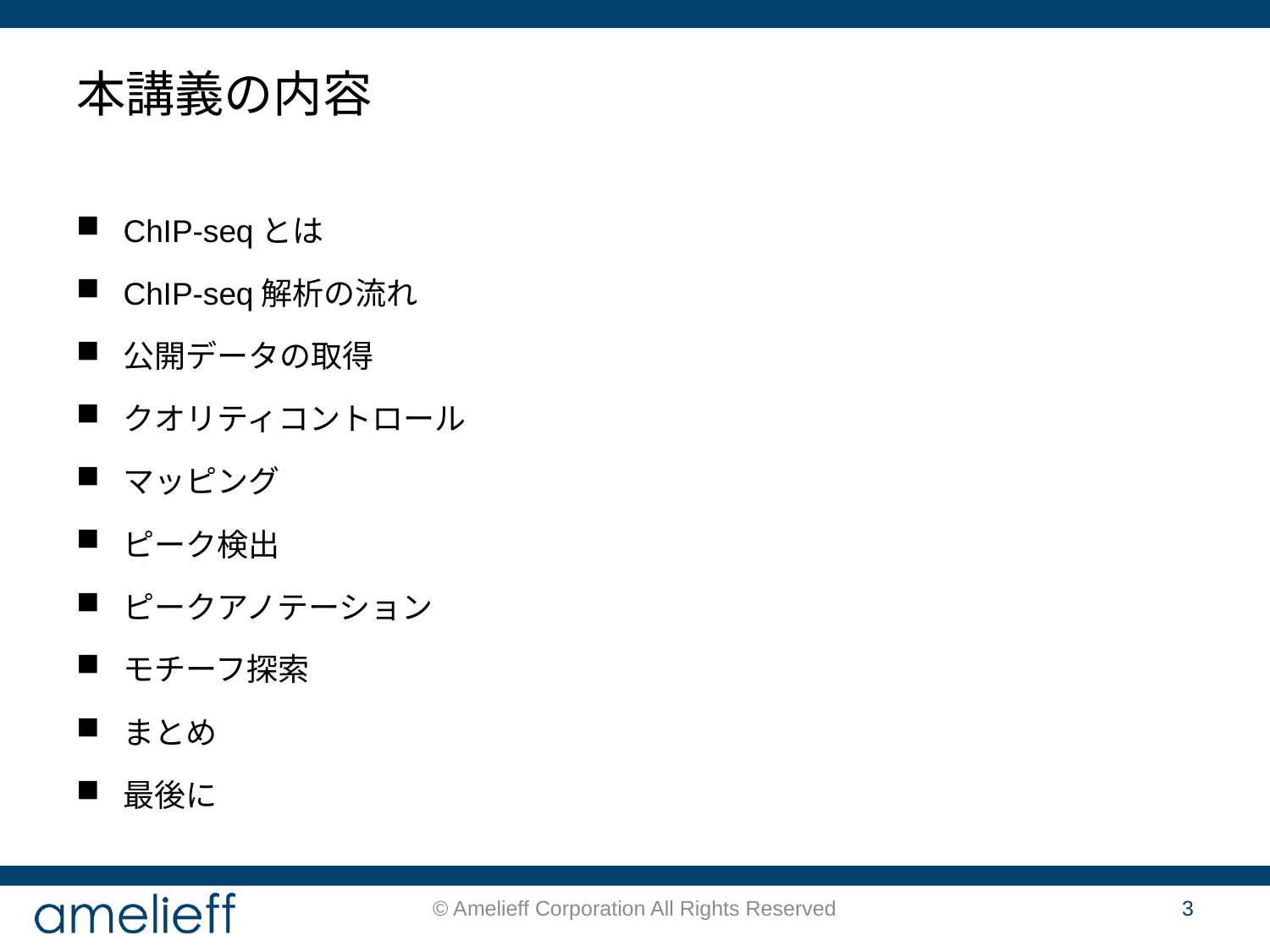

# 本講義の内容
ChIP-seqとは
ChIP-seq解析の流れ
公開データの取得
クオリティコントロール
マッピング
ピーク検出
ピークアノテーション
モチーフ探索
まとめ
最後に
© Amelieff Corporation All Rights Reserved
3